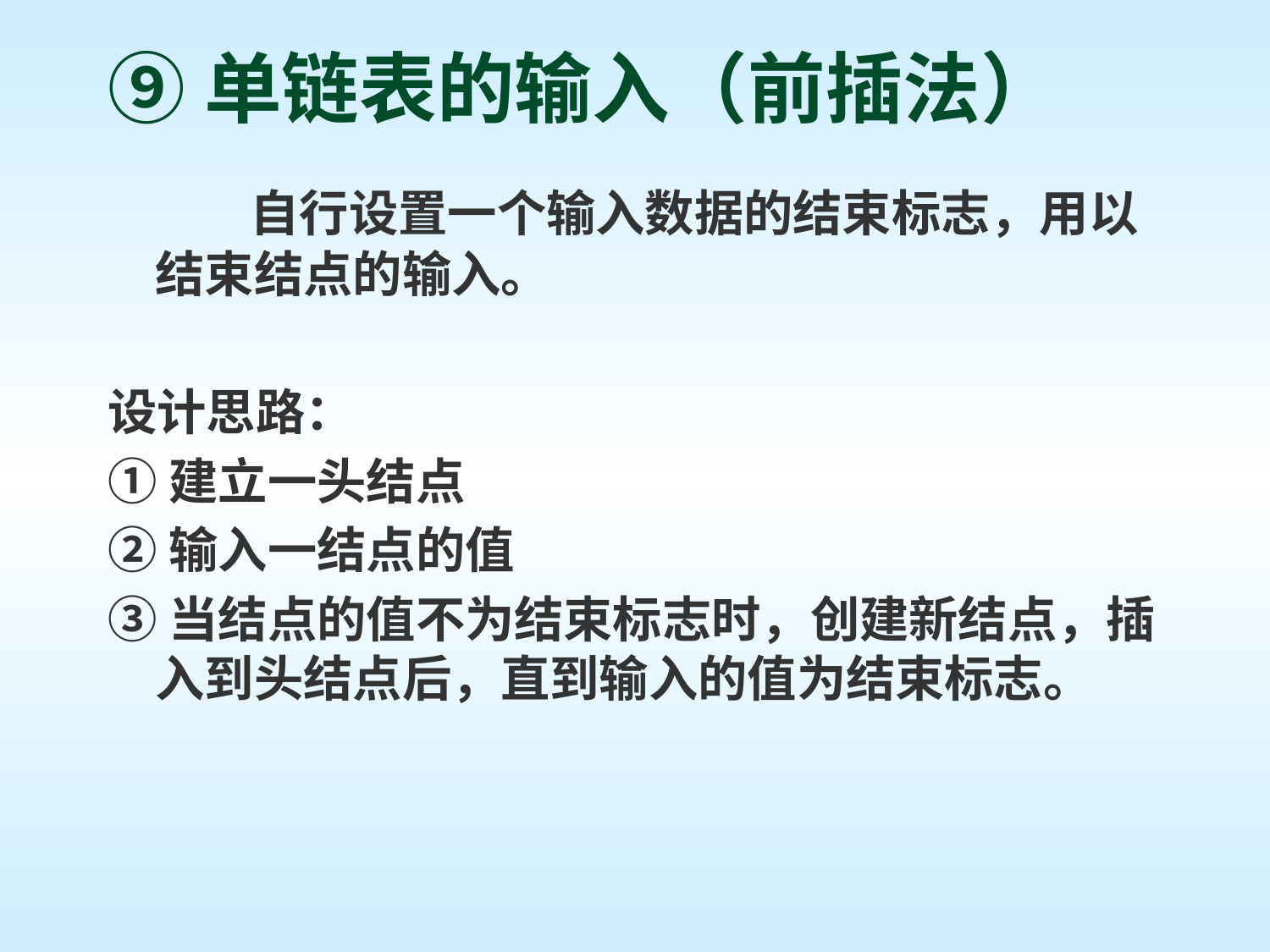

# ⑨单链表的输入（前插法）
          自行设置一个输入数据的结束标志，用以结束结点的输入。

设计思路：
①建立一头结点
②输入一结点的值
③当结点的值不为结束标志时，创建新结点，插入到头结点后，直到输入的值为结束标志。